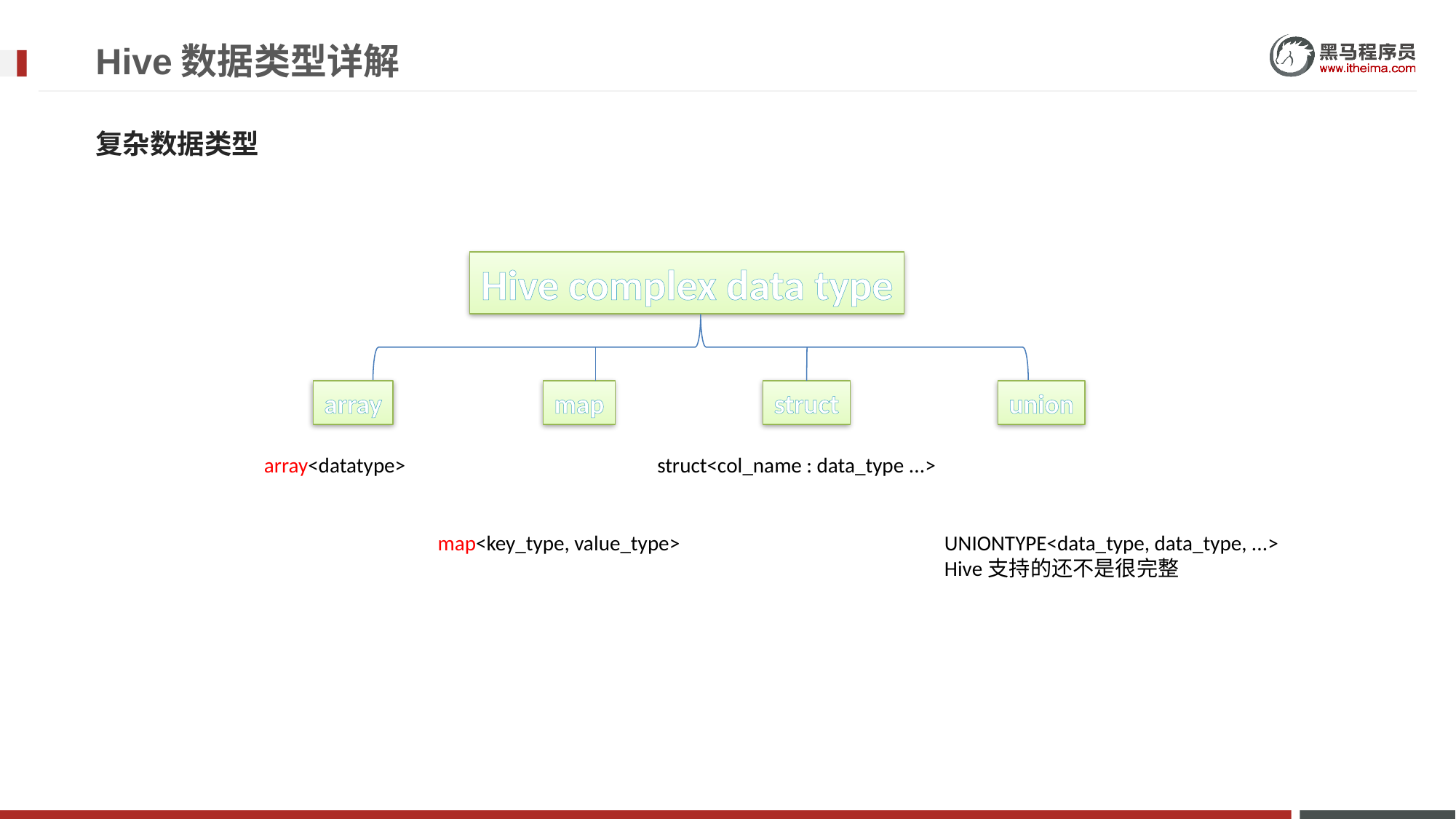

# Hive数据类型详解
复杂数据类型
Hive complex data type

### Chart

| Category |
|---|
array
map
struct
union
array<datatype>
struct<col_name : data_type ...>
map<key_type, value_type>
UNIONTYPE<data_type, data_type, ...>
Hive支持的还不是很完整